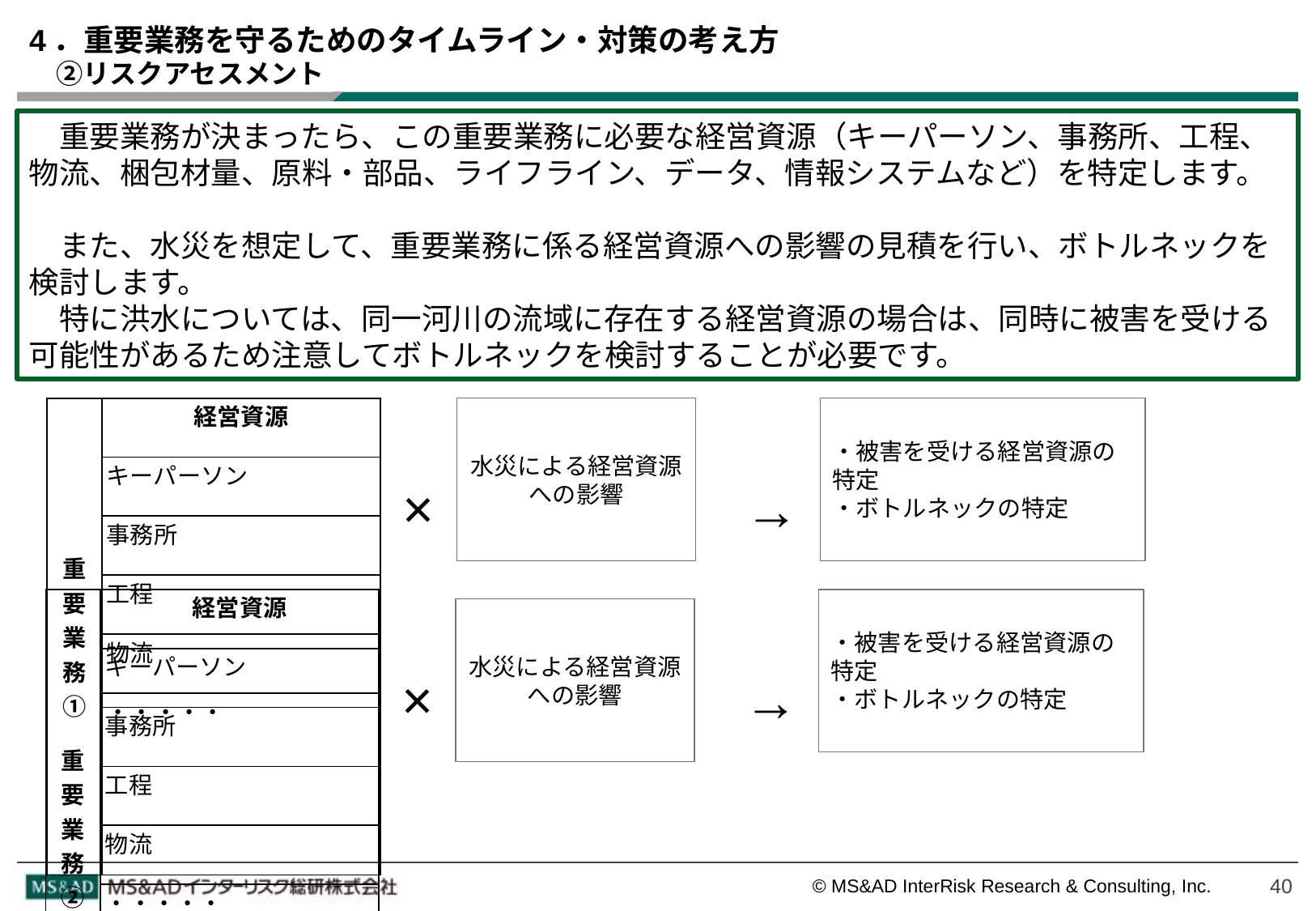

# 4．重要業務を守るためのタイムライン・対策の考え方 　②リスクアセスメント
　重要業務が決まったら、この重要業務に必要な経営資源（キーパーソン、事務所、工程、物流、梱包材量、原料・部品、ライフライン、データ、情報システムなど）を特定します。

　また、水災を想定して、重要業務に係る経営資源への影響の見積を行い、ボトルネックを検討します。
　特に洪水については、同一河川の流域に存在する経営資源の場合は、同時に被害を受ける可能性があるため注意してボトルネックを検討することが必要です。
| 重要業務① | 経営資源 |
| --- | --- |
|  | キーパーソン |
|  | 事務所 |
|  | 工程 |
|  | 物流 |
|  | ・・・・・ |
水災による経営資源への影響
・被害を受ける経営資源の特定
・ボトルネックの特定
×
→
| 重要業務② | 経営資源 |
| --- | --- |
|  | キーパーソン |
|  | 事務所 |
|  | 工程 |
|  | 物流 |
|  | ・・・・・ |
・被害を受ける経営資源の特定
・ボトルネックの特定
水災による経営資源への影響
×
→
40